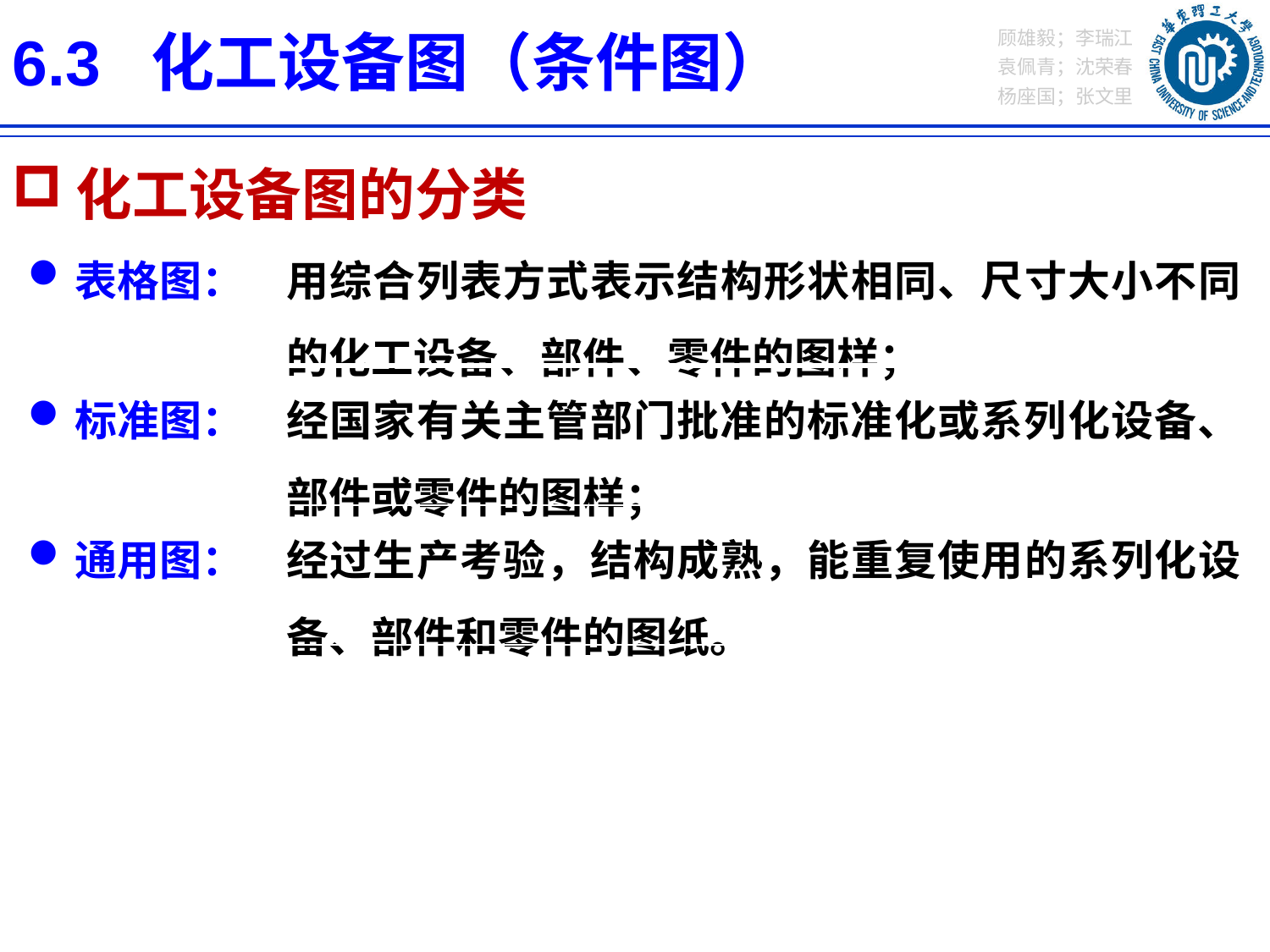

6.3  化工设备图（条件图）
化工设备图的分类
| 表格图： | 用综合列表方式表示结构形状相同、尺寸大小不同的化工设备、部件、零件的图样； |
| --- | --- |
| 标准图： | 经国家有关主管部门批准的标准化或系列化设备、部件或零件的图样； |
| 通用图： | 经过生产考验，结构成熟，能重复使用的系列化设备、部件和零件的图纸。 |